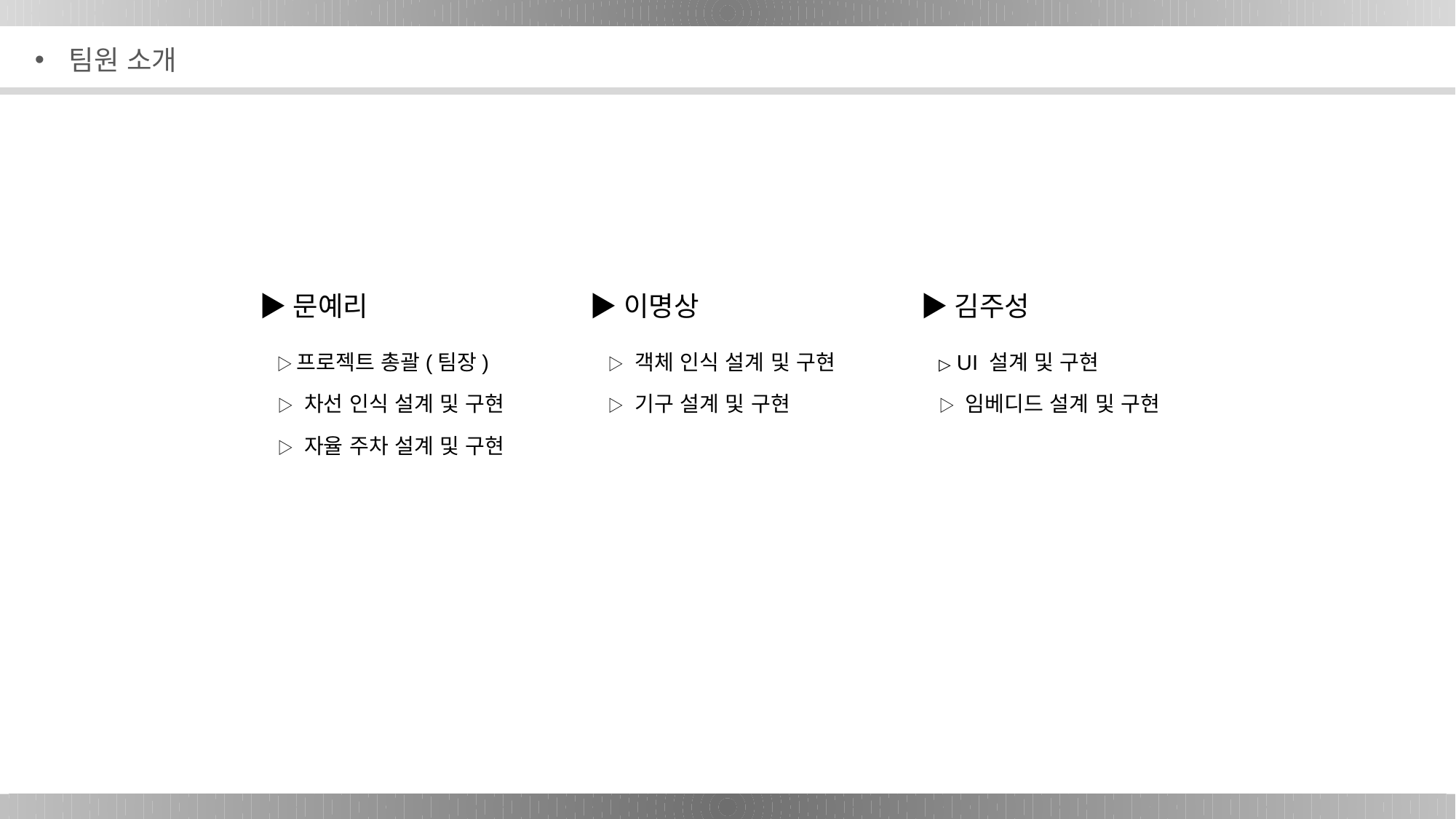

팀원 소개

▶문예리

    ▷프로젝트 총괄(팀장)

   ▷ 차선 인식 설계 및 구현

   ▷ 자율 주차 설계 및 구현
▶이명상

   ▷ 객체 인식 설계 및 구현

   ▷ 기구 설계 및 구현

▶김주성

   ▷ UI 설계 및 구현

   ▷ 임베디드 설계 및 구현